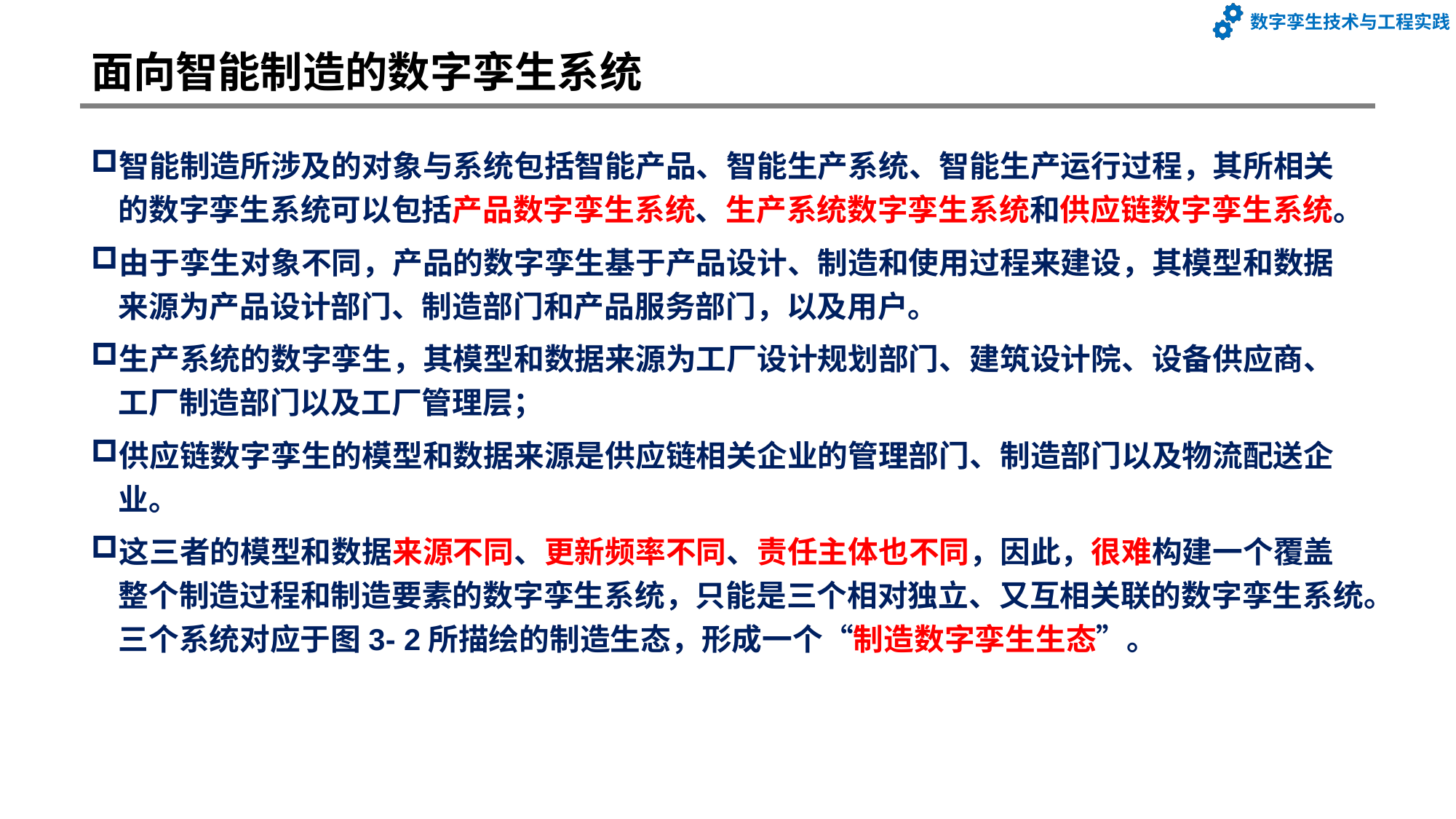

# 面向智能制造的数字孪生系统
智能制造所涉及的对象与系统包括智能产品、智能生产系统、智能生产运行过程，其所相关的数字孪生系统可以包括产品数字孪生系统、生产系统数字孪生系统和供应链数字孪生系统。
由于孪生对象不同，产品的数字孪生基于产品设计、制造和使用过程来建设，其模型和数据来源为产品设计部门、制造部门和产品服务部门，以及用户。
生产系统的数字孪生，其模型和数据来源为工厂设计规划部门、建筑设计院、设备供应商、工厂制造部门以及工厂管理层；
供应链数字孪生的模型和数据来源是供应链相关企业的管理部门、制造部门以及物流配送企业。
这三者的模型和数据来源不同、更新频率不同、责任主体也不同，因此，很难构建一个覆盖整个制造过程和制造要素的数字孪生系统，只能是三个相对独立、又互相关联的数字孪生系统。三个系统对应于图3- 2所描绘的制造生态，形成一个“制造数字孪生生态”。